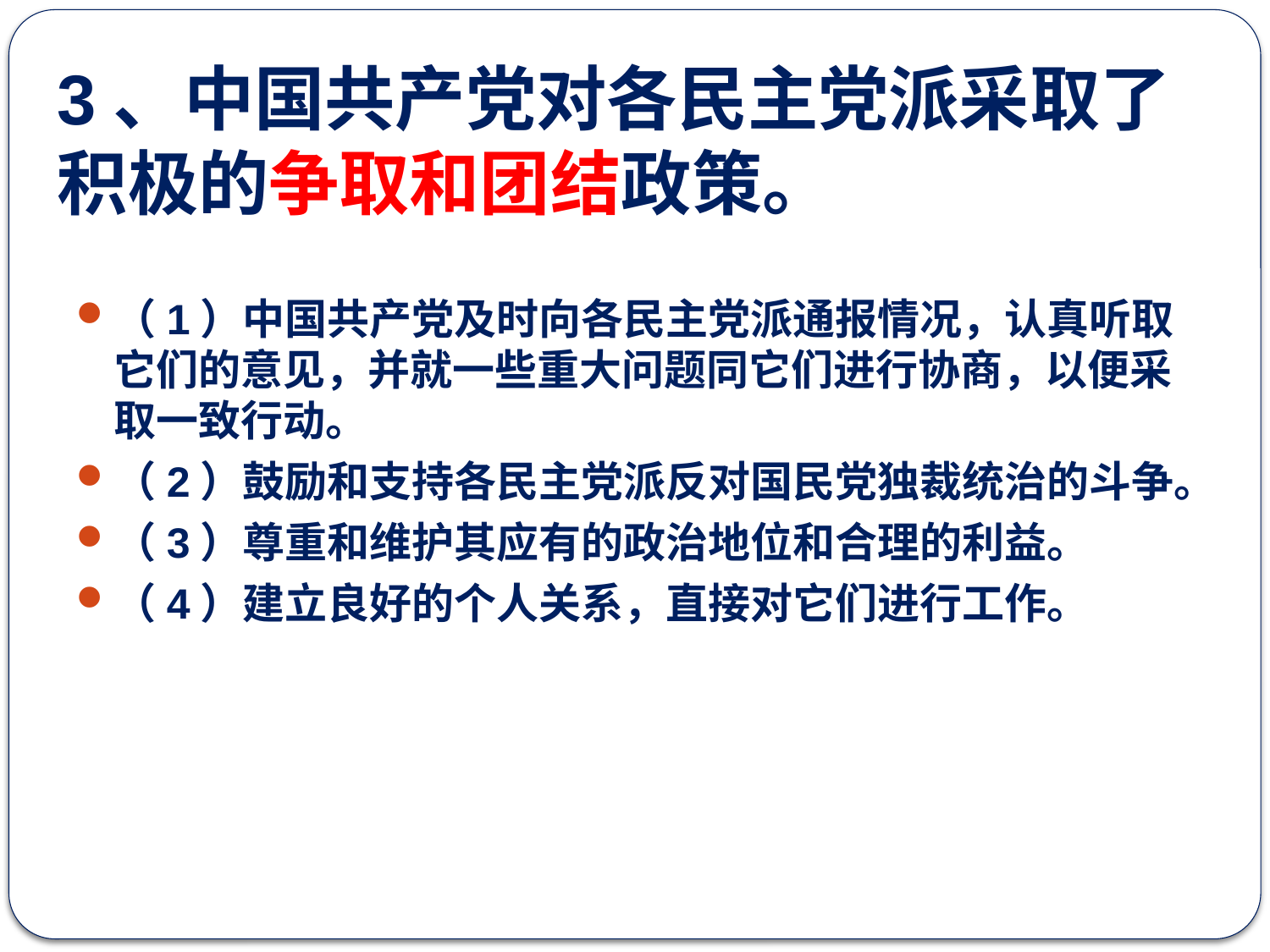

# 3、中国共产党对各民主党派采取了积极的争取和团结政策。
（1）中国共产党及时向各民主党派通报情况，认真听取它们的意见，并就一些重大问题同它们进行协商，以便采取一致行动。
（2）鼓励和支持各民主党派反对国民党独裁统治的斗争。
（3）尊重和维护其应有的政治地位和合理的利益。
（4）建立良好的个人关系，直接对它们进行工作。